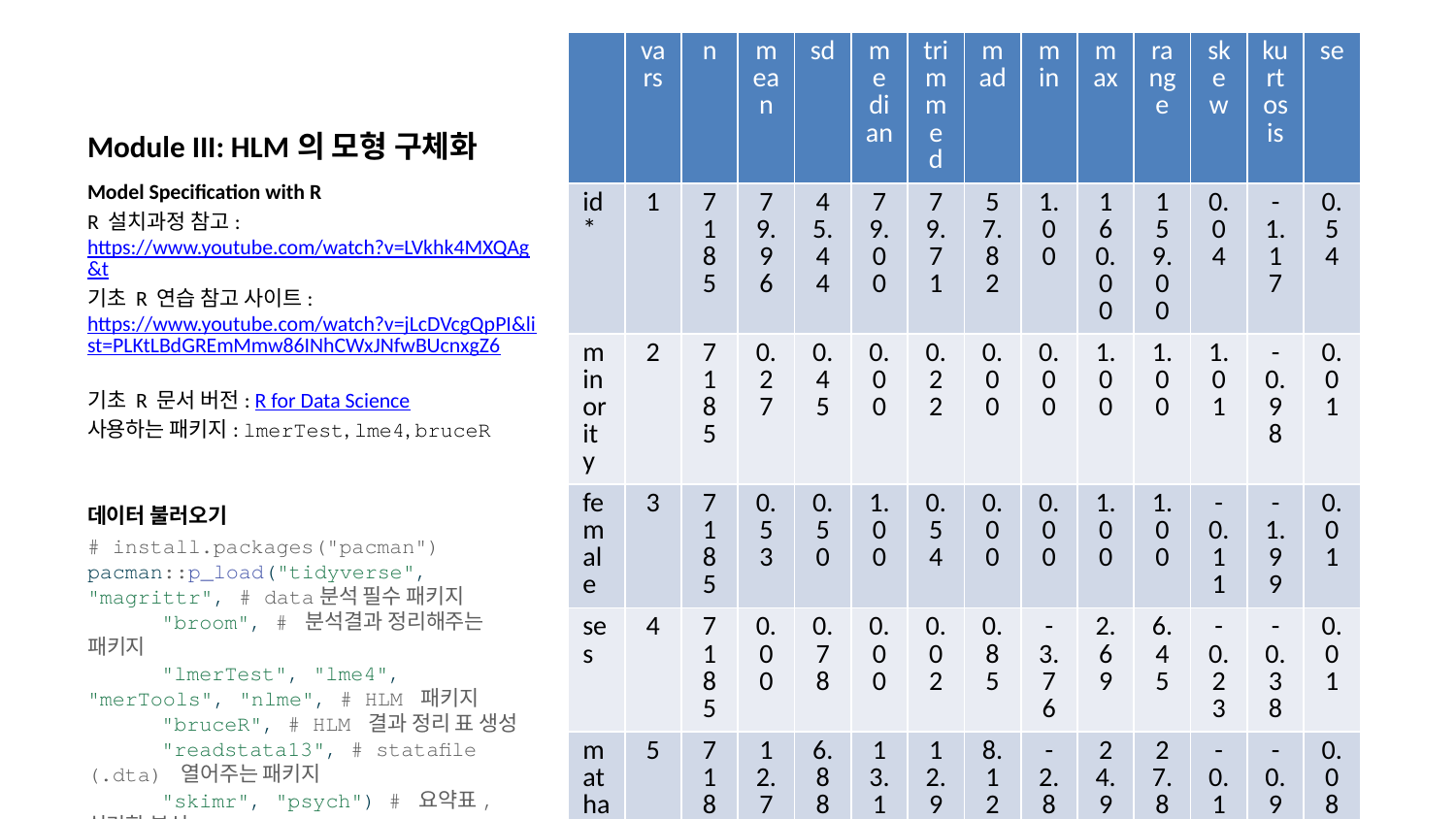

|  | vars | n | mean | sd | median | trimmed | mad | min | max | range | skew | kurtosis | se |
| --- | --- | --- | --- | --- | --- | --- | --- | --- | --- | --- | --- | --- | --- |
| id\* | 1 | 7185 | 79.96 | 45.44 | 79.00 | 79.71 | 57.82 | 1.00 | 160.00 | 159.00 | 0.04 | -1.17 | 0.54 |
| minority | 2 | 7185 | 0.27 | 0.45 | 0.00 | 0.22 | 0.00 | 0.00 | 1.00 | 1.00 | 1.01 | -0.98 | 0.01 |
| female | 3 | 7185 | 0.53 | 0.50 | 1.00 | 0.54 | 0.00 | 0.00 | 1.00 | 1.00 | -0.11 | -1.99 | 0.01 |
| ses | 4 | 7185 | 0.00 | 0.78 | 0.00 | 0.02 | 0.85 | -3.76 | 2.69 | 6.45 | -0.23 | -0.38 | 0.01 |
| mathach | 5 | 7185 | 12.75 | 6.88 | 13.13 | 12.91 | 8.12 | -2.83 | 24.99 | 27.82 | -0.18 | -0.92 | 0.08 |
# Module III: HLM의 모형 구체화
Model Specification with R
R 설치과정 참고: https://www.youtube.com/watch?v=LVkhk4MXQAg&t
기초 R 연습 참고 사이트: https://www.youtube.com/watch?v=jLcDVcgQpPI&list=PLKtLBdGREmMmw86INhCWxJNfwBUcnxgZ6
기초 R 문서 버전: R for Data Science
사용하는 패키지: lmerTest, lme4, bruceR
데이터 불러오기
# install.packages("pacman") pacman::p_load("tidyverse", "magrittr", # data분석 필수 패키지 "broom", # 분석결과 정리해주는 패키지 "lmerTest", "lme4", "merTools", "nlme", # HLM 패키지 "bruceR", # HLM 결과 정리 표 생성 "readstata13", # statafile (.dta) 열어주는 패키지 "skimr", "psych") # 요약표, 심리학 분석 ## 자신이 설정하고 싶은 곳으로 설정 setwd("E:/OneDrive - SNU/(B) 대학원/세미나/HLM") getwd() # Read data data_lv1 <- read.dta13("./HSB1.dta"); data_lv2 <- read.dta13("./HSB2.dta")
정상적으로 로드 되었는지 확인
# Size dim(data_lv1); dim(data_lv2)
[1] 7185    5
[1] 160   4
Data 설명: High School and Beyond (HS&B)
High School and Beyond (HS&B) is a national longitudinal study originally funded by the United States Department of Education’s National Center for Education Statistics (NCES) as a part of their longitudinal studies program.
Purpose was to document the educational, vocational, and personal development of young people following them over time as they begin to take on adult roles and responsibilities
. . .
Level-1 file: HSB1.dta, 7,185 observations with 4 variables
MINORITY: an indicator for student ethnicity (1 = minority, 0 = other)
FEMALE: an indicator for student gender (1 = female, 0 = male)
SES: a standardized scale constructed from variables measuring parental education, occupation, and income
MATHACH: a measure of mathematics achievement
. . .
Level-2 file: HSB2.dta, 160 schools with 3 variables
SIZE: school enrollment
SECTOR (1 = Catholic, 0 = public)
HIMNTY (1 = more than 40% minority enrollment, 0 = less than 40%)
Data Glimpse
data_lv1 glimpse
glimpse(data_lv1)
Rows: 7,185
Columns: 5
$ id       <chr> "1224", "1224", "1224", "1224", "1224", "1224", "1224", "1224…
$ minority <dbl> 0, 0, 0, 0, 0, 0, 0, 0, 0, 0, 0, 0, 0, 0, 0, 0, 0, 1, 0, 0, 0…
$ female   <dbl> 1, 1, 0, 0, 0, 0, 1, 0, 1, 0, 1, 1, 0, 1, 0, 1, 0, 0, 1, 0, 1…
$ ses      <dbl> -1.528, -0.588, -0.528, -0.668, -0.158, 0.022, -0.618, -0.998…
$ mathach  <dbl> 5.876, 19.708, 20.349, 8.781, 17.898, 4.583, -2.832, 0.523, 1…

data_lv2 glimpse
glimpse(data_lv2)
Rows: 160
Columns: 4
$ id      <chr> "1224", "1288", "1296", "1308", "1317", "1358", "1374", "1433"…
$ size    <dbl> 842, 1855, 1719, 716, 455, 1430, 2400, 899, 185, 1672, 530, 53…
$ sector  <dbl> 0, 0, 0, 1, 1, 0, 0, 1, 1, 0, 1, 1, 0, 0, 1, 0, 0, 0, 0, 1, 1,…
$ himinty <dbl> 0, 0, 1, 0, 1, 0, 0, 0, 0, 0, 1, 0, 1, 1, 0, 0, 0, 0, 0, 0, 1,…
Data Summarise
data_lv1 기술통계